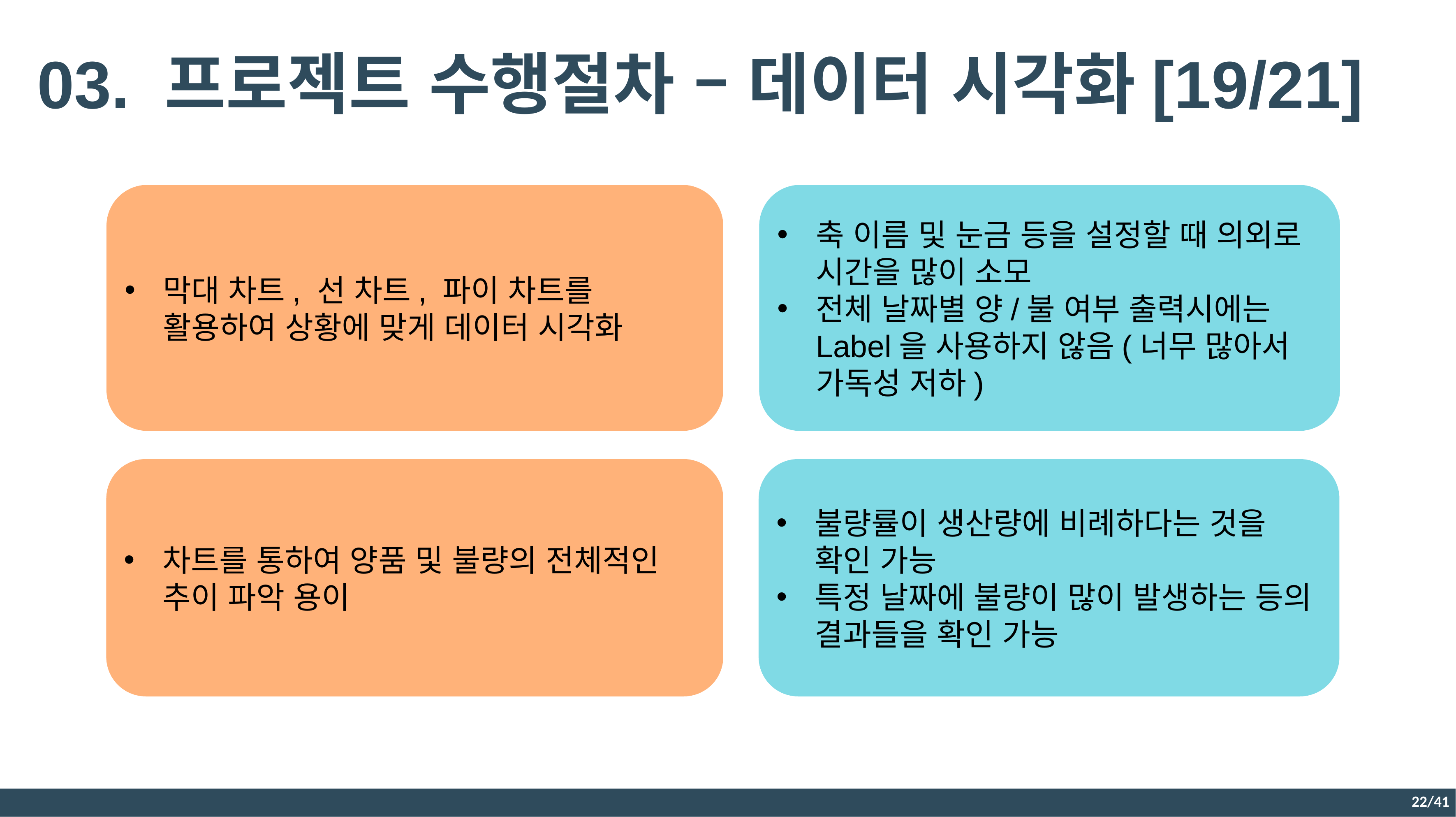

03. 프로젝트 수행절차 – 데이터 시각화[19/21]
막대 차트, 선 차트, 파이 차트를 활용하여 상황에 맞게 데이터 시각화
축 이름 및 눈금 등을 설정할 때 의외로 시간을 많이 소모
전체 날짜별 양/불 여부 출력시에는 Label을 사용하지 않음(너무 많아서 가독성 저하)
차트를 통하여 양품 및 불량의 전체적인 추이 파악 용이
불량률이 생산량에 비례하다는 것을 확인 가능
특정 날짜에 불량이 많이 발생하는 등의 결과들을 확인 가능

22/41